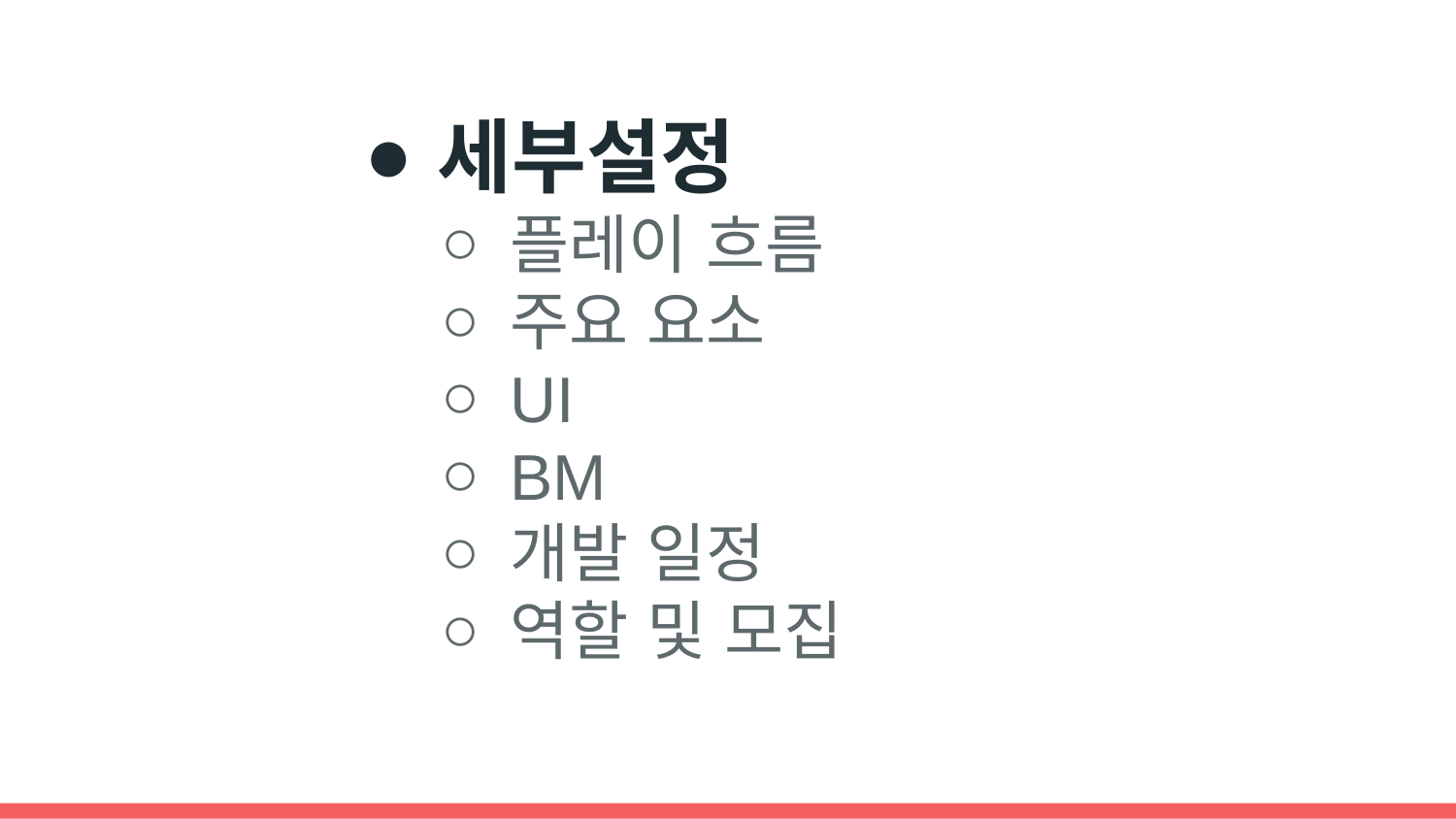

세부설정
플레이 흐름
주요 요소
UI
BM
개발 일정
역할 및 모집